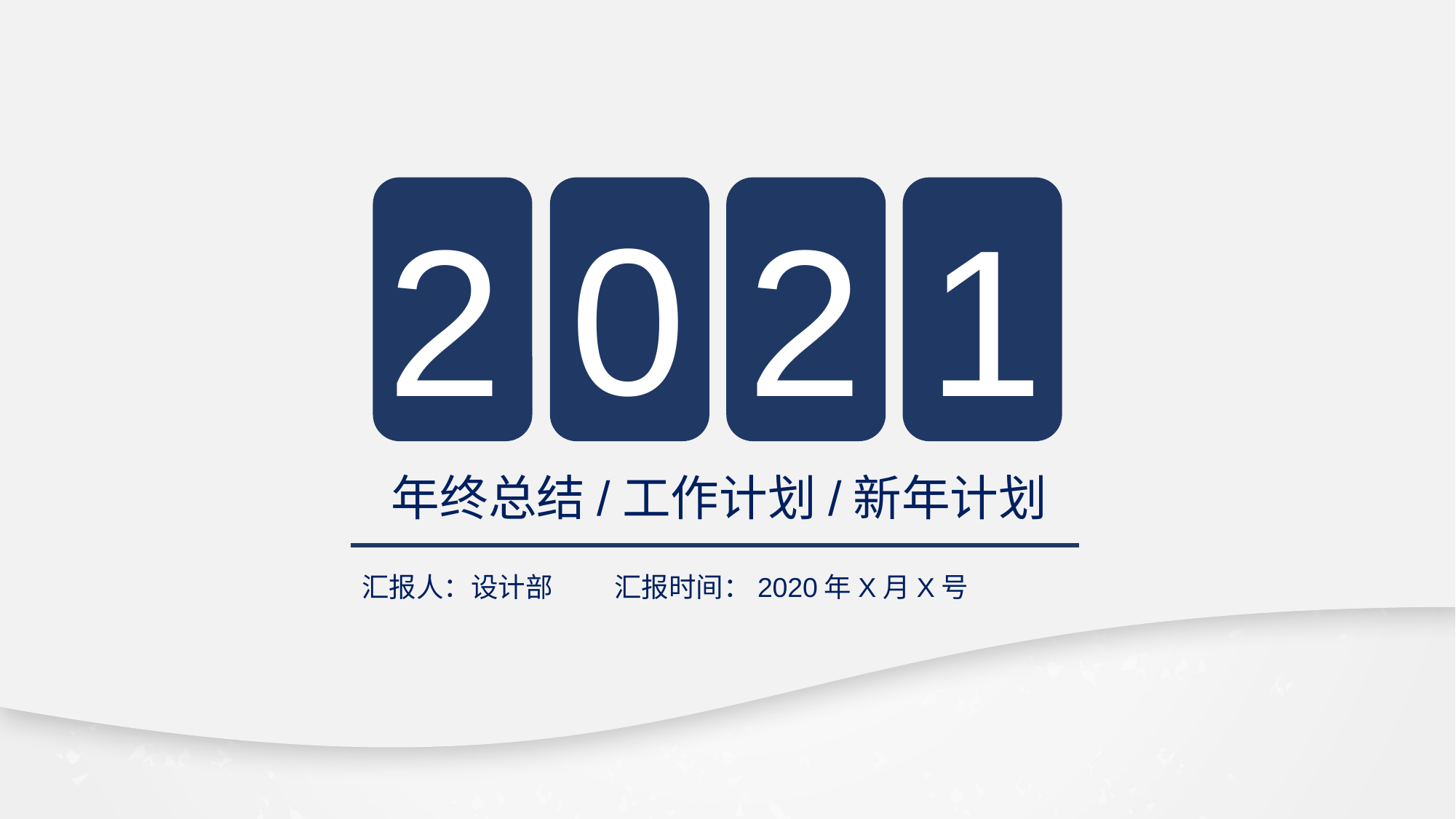

0
2
1
2
年终总结/工作计划/新年计划
汇报人：设计部          汇报时间：2020年X月X号